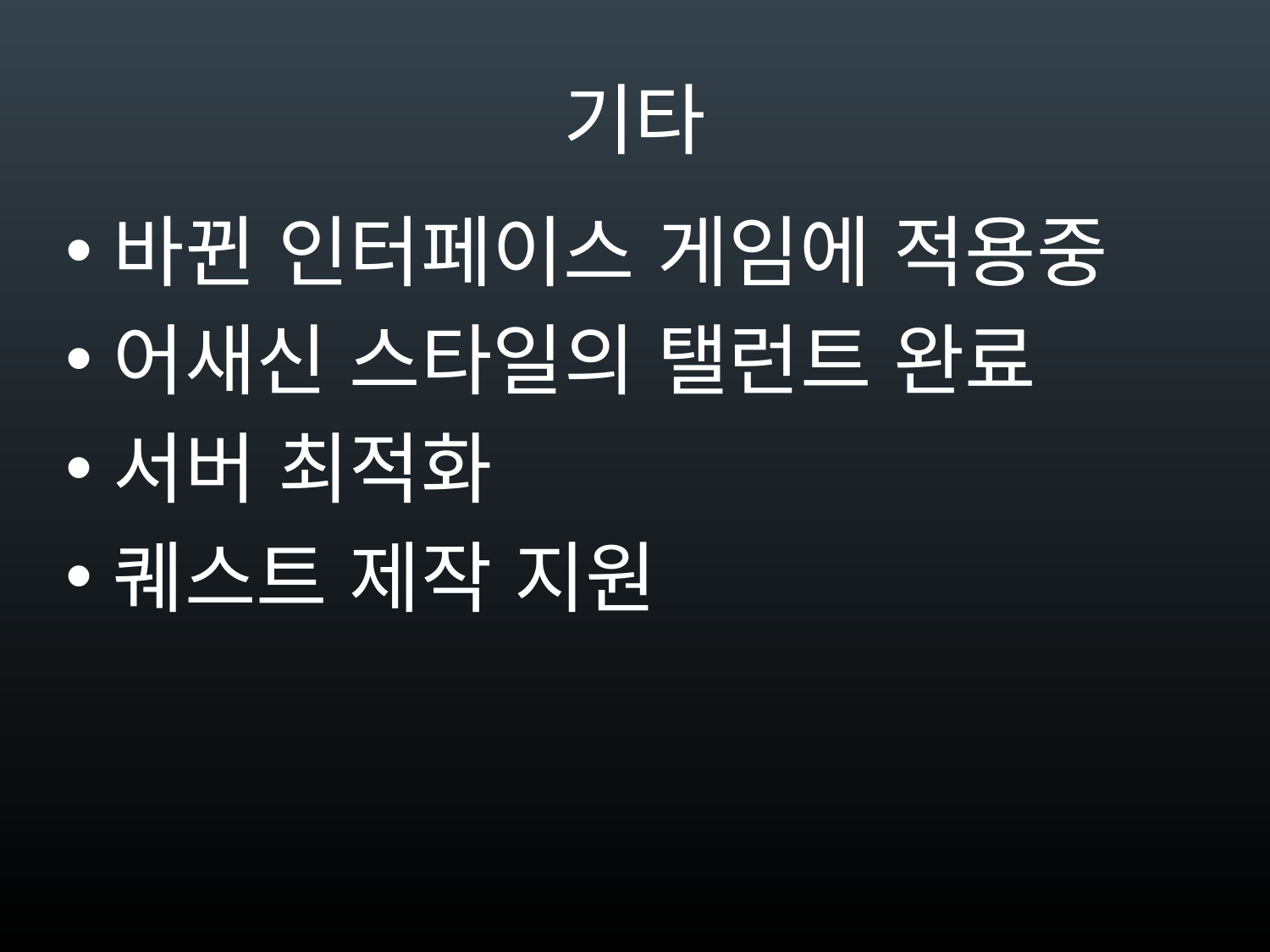

# 기타
바뀐 인터페이스 게임에 적용중
어새신 스타일의 탤런트 완료
서버 최적화
퀘스트 제작 지원